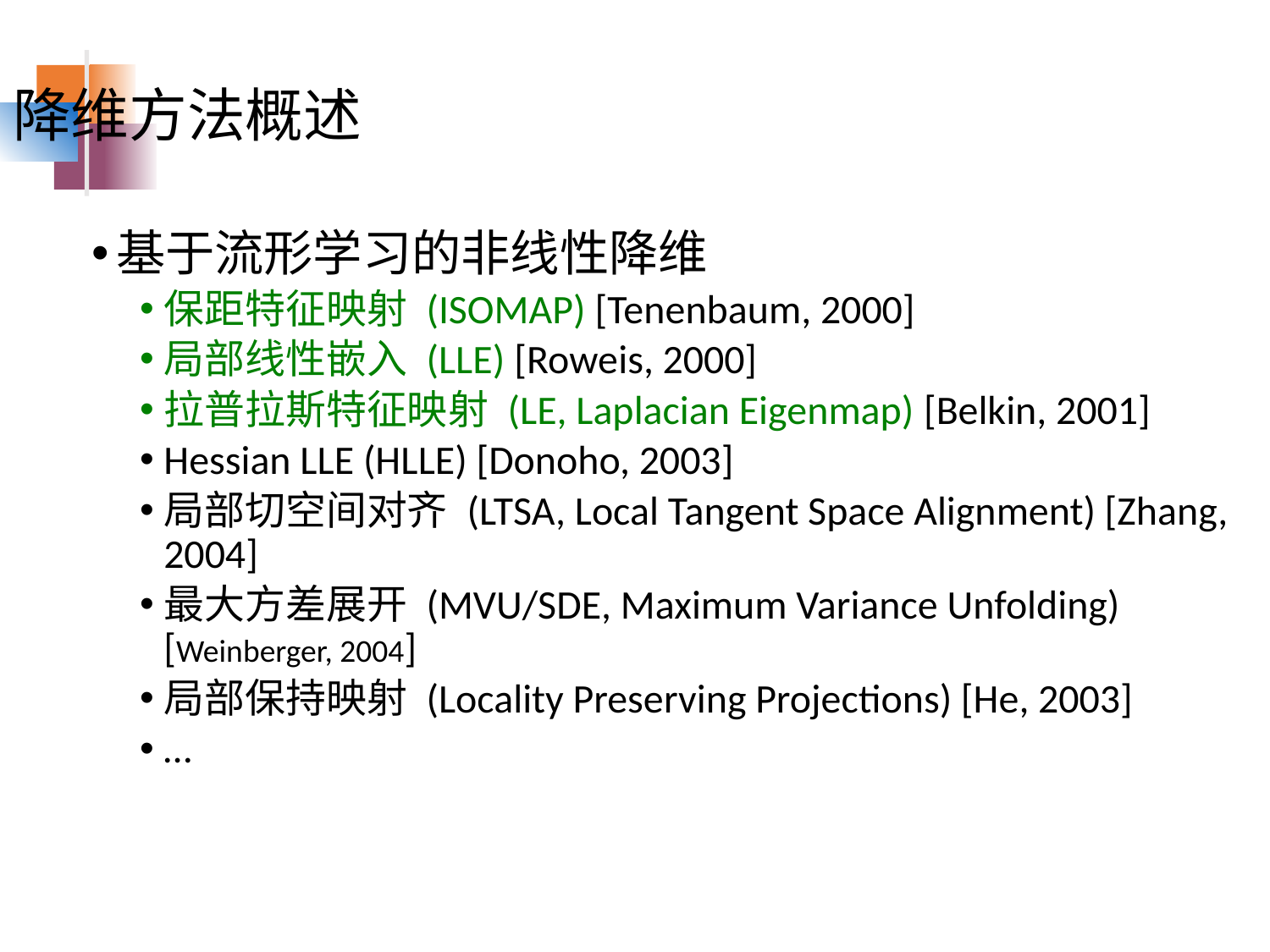

降维方法概述
基于流形学习的非线性降维
保距特征映射 (ISOMAP) [Tenenbaum, 2000]
局部线性嵌入 (LLE) [Roweis, 2000]
拉普拉斯特征映射 (LE, Laplacian Eigenmap) [Belkin, 2001]
Hessian LLE (HLLE) [Donoho, 2003]
局部切空间对齐 (LTSA, Local Tangent Space Alignment) [Zhang, 2004]
最大方差展开 (MVU/SDE, Maximum Variance Unfolding) [Weinberger, 2004]
局部保持映射 (Locality Preserving Projections) [He, 2003]
…
25